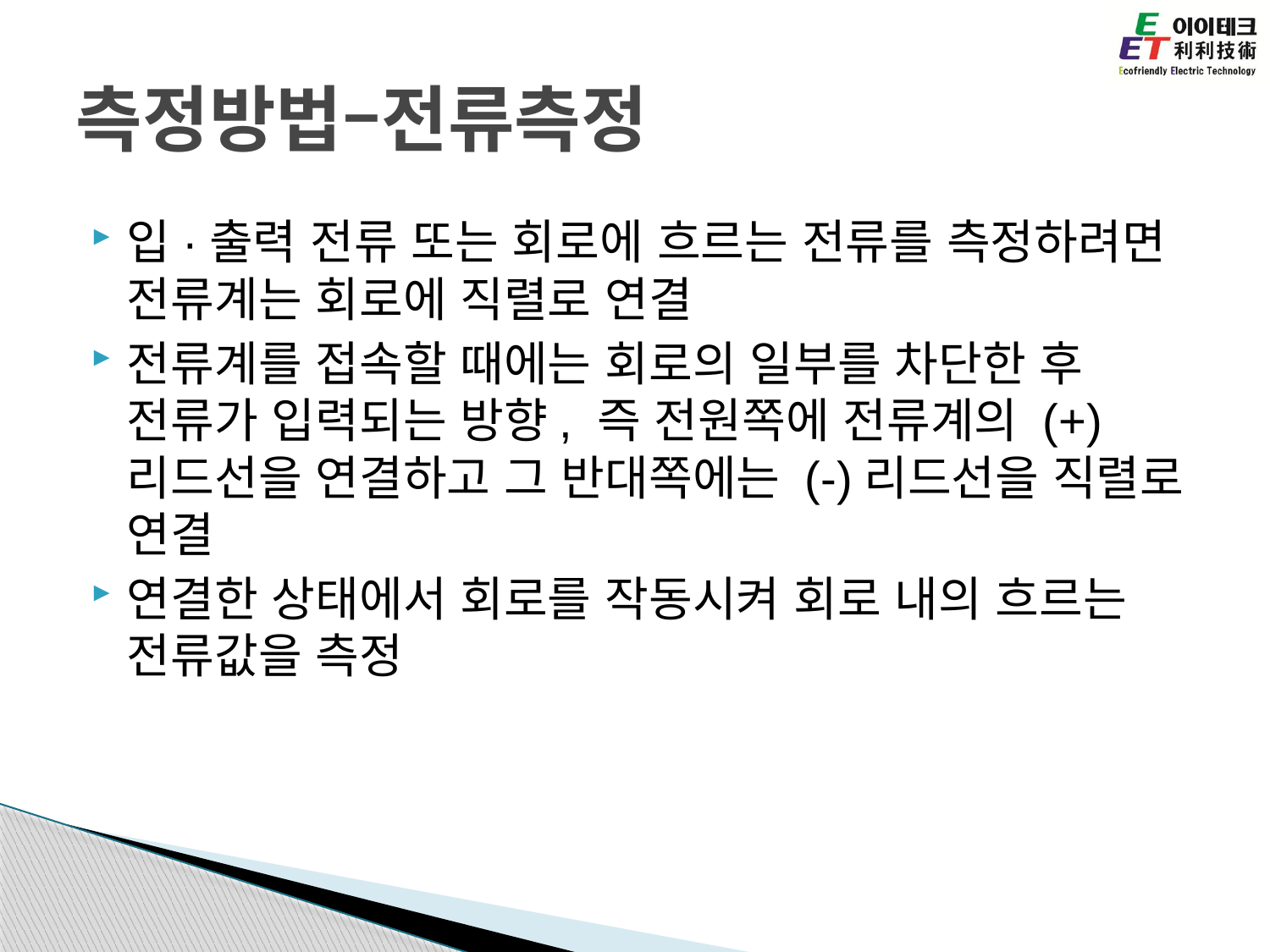

# 측정방법–전류측정
입·출력 전류 또는 회로에 흐르는 전류를 측정하려면 전류계는 회로에 직렬로 연결
전류계를 접속할 때에는 회로의 일부를 차단한 후 전류가 입력되는 방향, 즉 전원쪽에 전류계의 (+)리드선을 연결하고 그 반대쪽에는 (-)리드선을 직렬로 연결
연결한 상태에서 회로를 작동시켜 회로 내의 흐르는 전류값을 측정